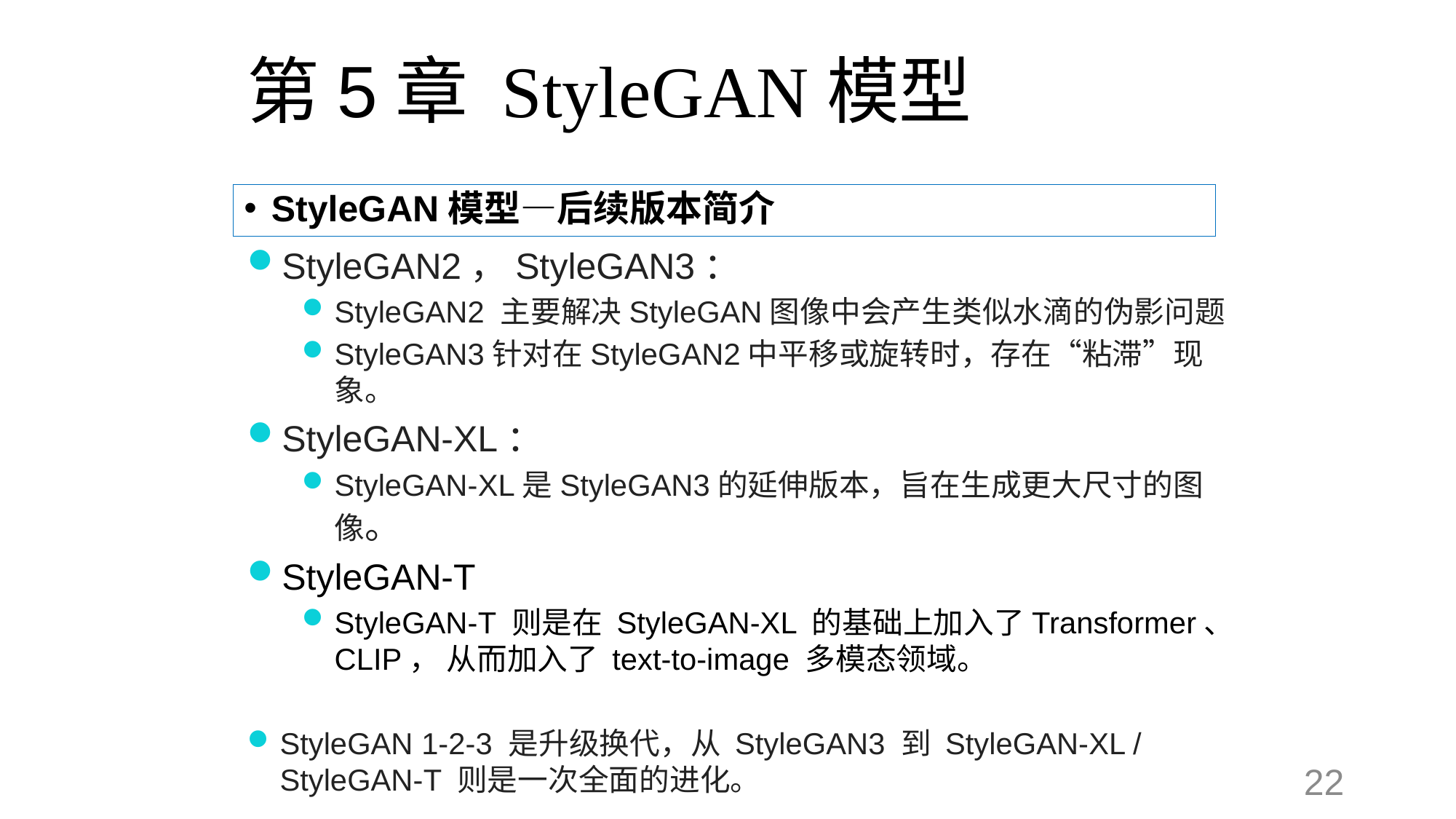

# 第5章 StyleGAN模型
StyleGAN模型—后续版本简介
StyleGAN2，StyleGAN3：
StyleGAN2 主要解决StyleGAN图像中会产生类似水滴的伪影问题
StyleGAN3针对在StyleGAN2中平移或旋转时，存在“粘滞”现象。
StyleGAN-XL：
StyleGAN-XL是StyleGAN3的延伸版本，旨在生成更大尺寸的图像。
StyleGAN-T
StyleGAN-T 则是在 StyleGAN-XL 的基础上加入了Transformer、 CLIP， 从而加入了 text-to-image 多模态领域。

StyleGAN 1-2-3 是升级换代，从 StyleGAN3 到 StyleGAN-XL / StyleGAN-T 则是一次全面的进化。

22